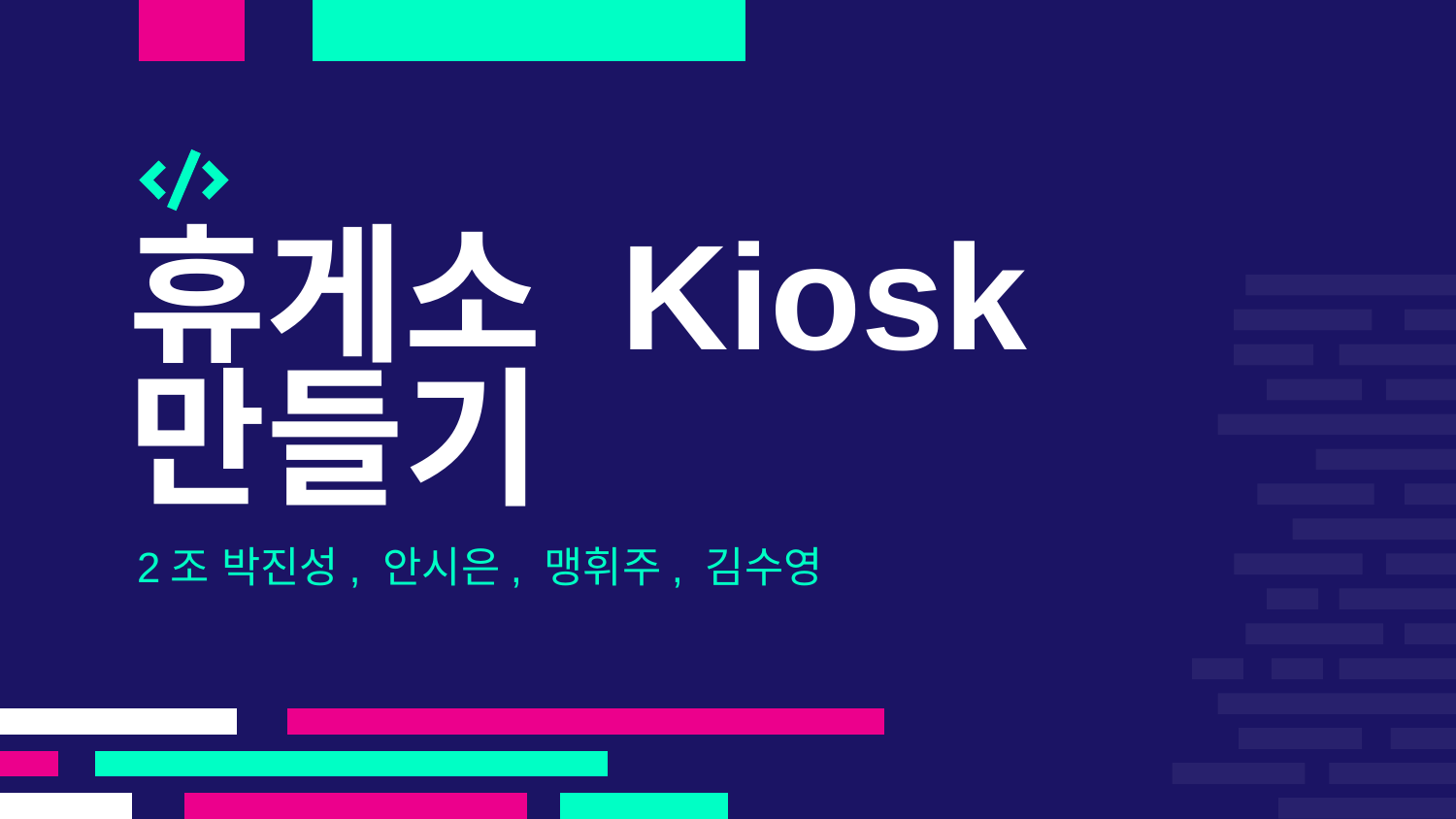

# 휴게소 Kiosk 만들기
2조 박진성, 안시은, 맹휘주, 김수영